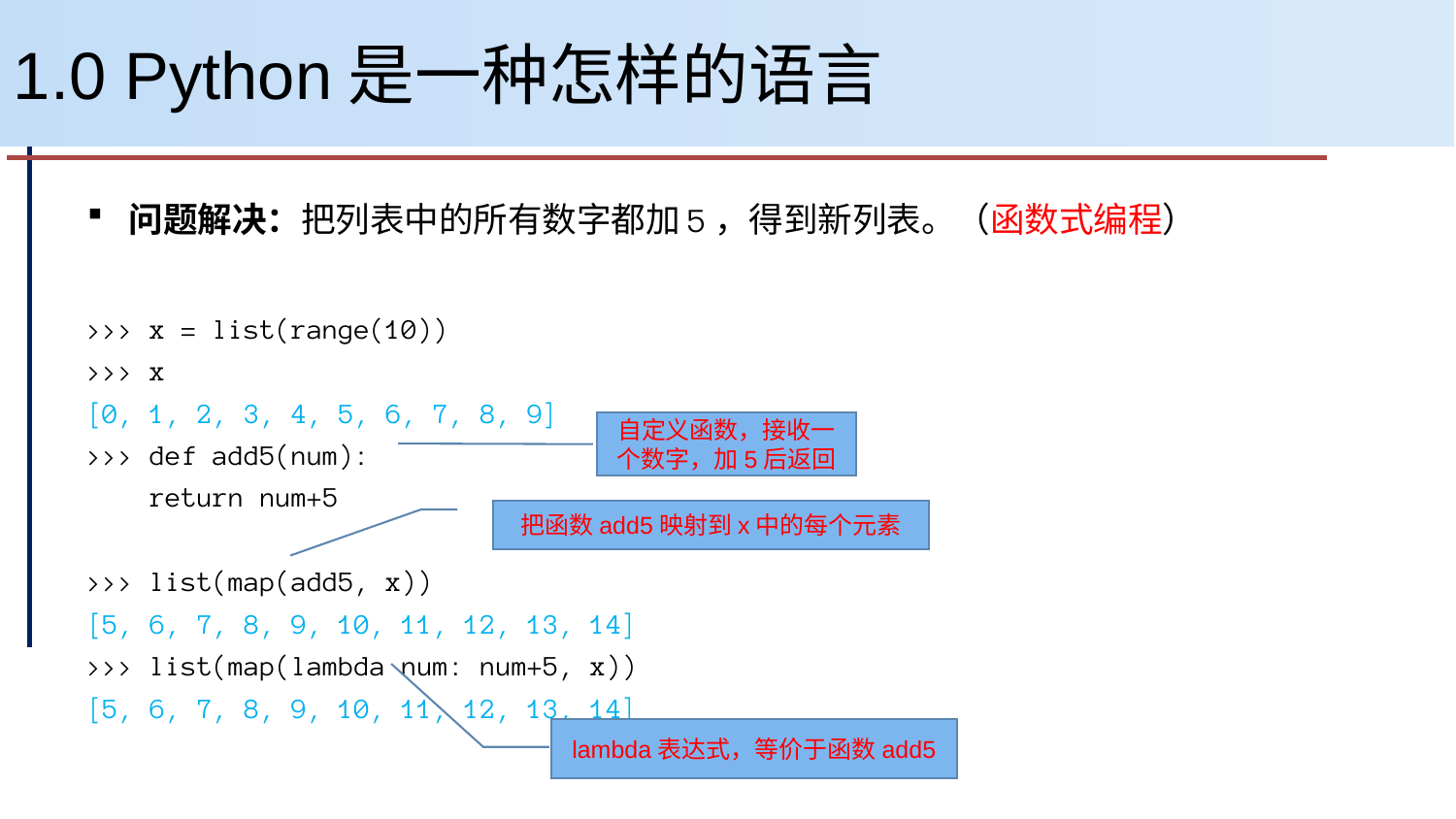

# 1.0 Python是一种怎样的语言
问题解决：把列表中的所有数字都加5，得到新列表。（函数式编程）

>>> x = list(range(10))
>>> x
[0, 1, 2, 3, 4, 5, 6, 7, 8, 9]
>>> def add5(num):
    return num+5

>>> list(map(add5, x))
[5, 6, 7, 8, 9, 10, 11, 12, 13, 14]
>>> list(map(lambda num: num+5, x))
[5, 6, 7, 8, 9, 10, 11, 12, 13, 14]
自定义函数，接收一个数字，加5后返回
把函数add5映射到x中的每个元素
lambda表达式，等价于函数add5